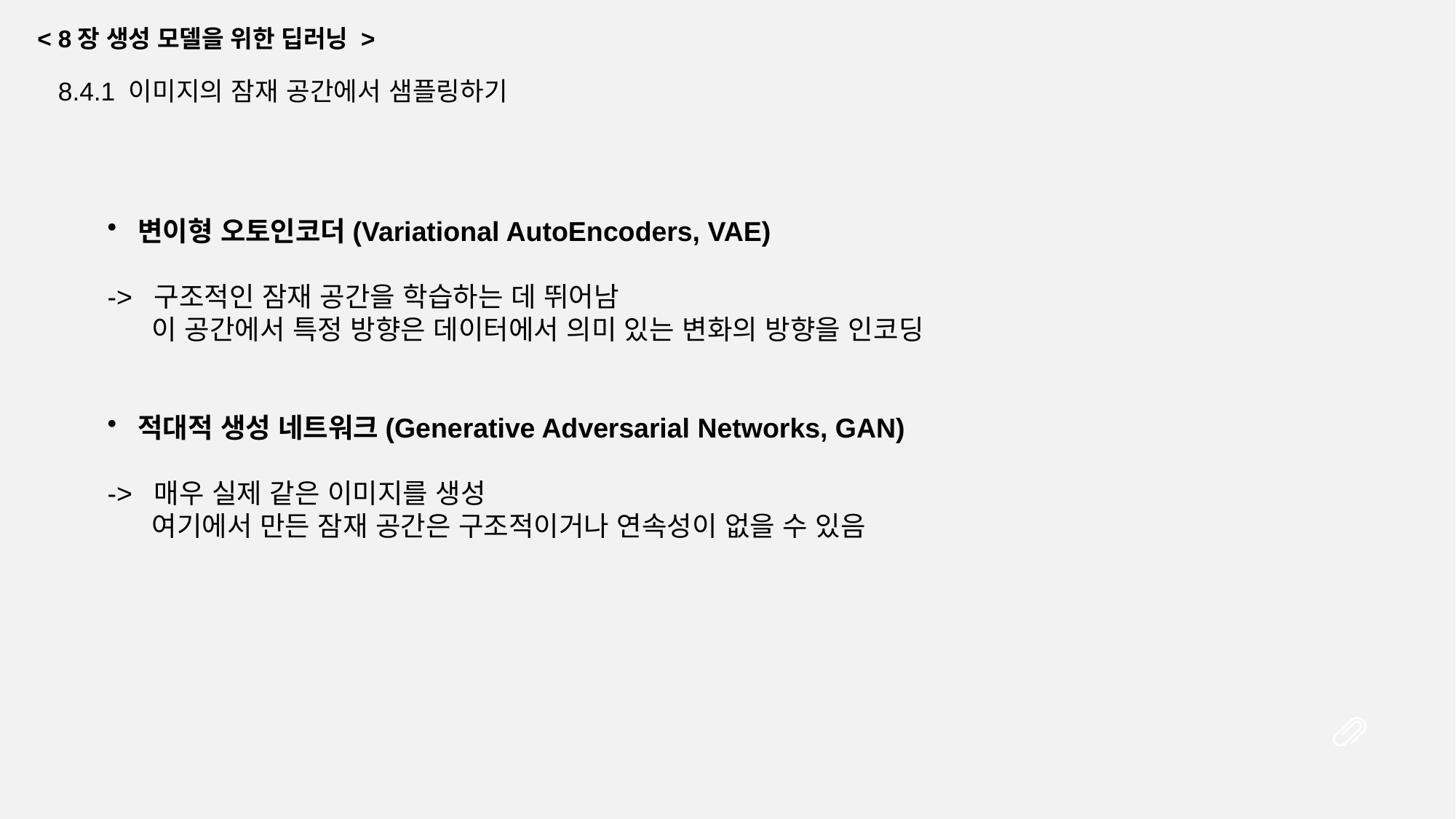

< 8장 생성 모델을 위한 딥러닝 >
8.4.1 이미지의 잠재 공간에서 샘플링하기
변이형 오토인코더(Variational AutoEncoders, VAE)

->  구조적인 잠재 공간을 학습하는 데 뛰어남
     이 공간에서 특정 방향은 데이터에서 의미 있는 변화의 방향을 인코딩

적대적 생성 네트워크(Generative Adversarial Networks, GAN)

->  매우 실제 같은 이미지를 생성
     여기에서 만든 잠재 공간은 구조적이거나 연속성이 없을 수 있음